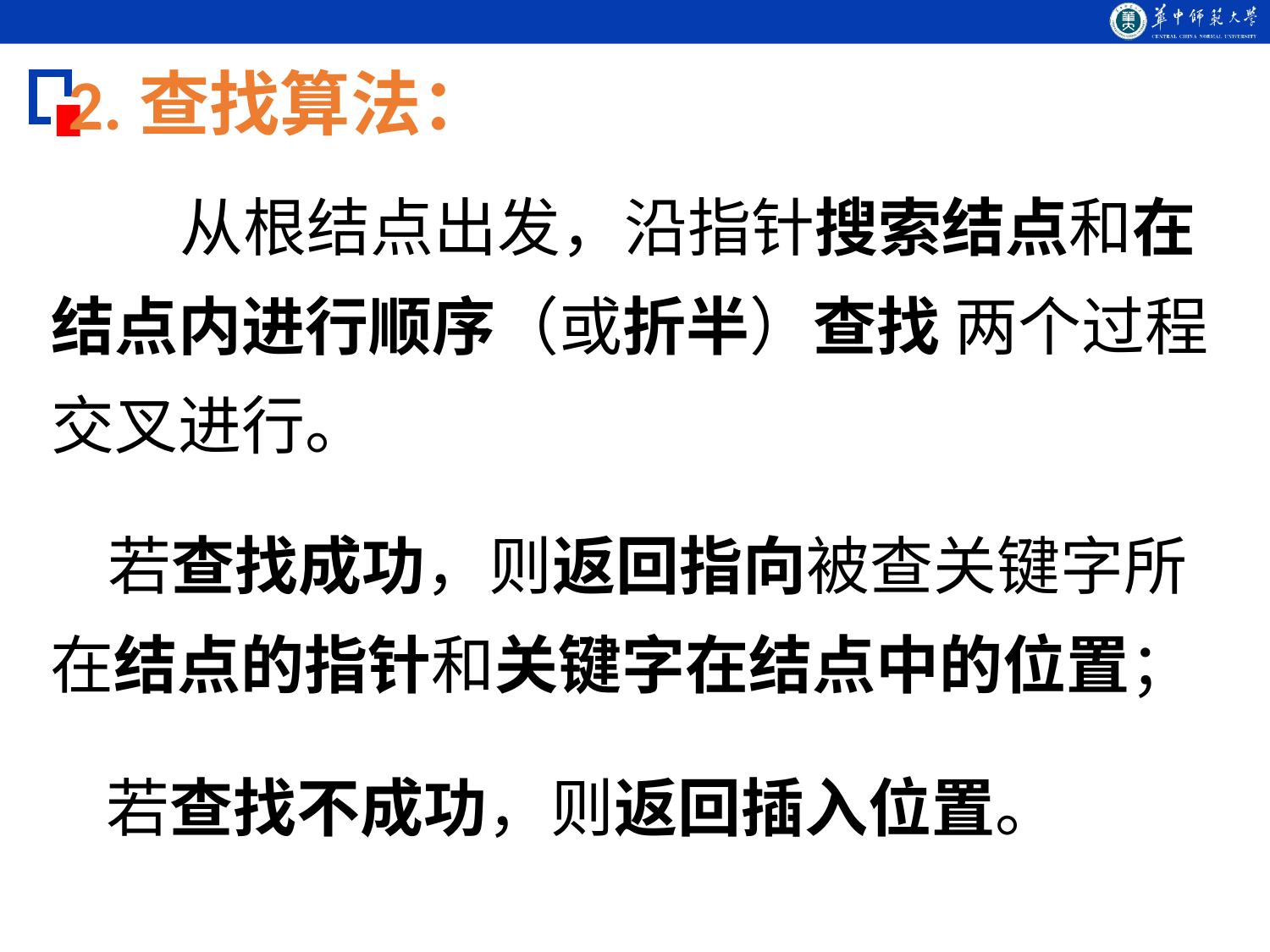

2.查找算法：
        从根结点出发，沿指针搜索结点和在
结点内进行顺序（或折半）查找 两个过程
交叉进行。
   若查找成功，则返回指向被查关键字所在结点的指针和关键字在结点中的位置；
若查找不成功，则返回插入位置。